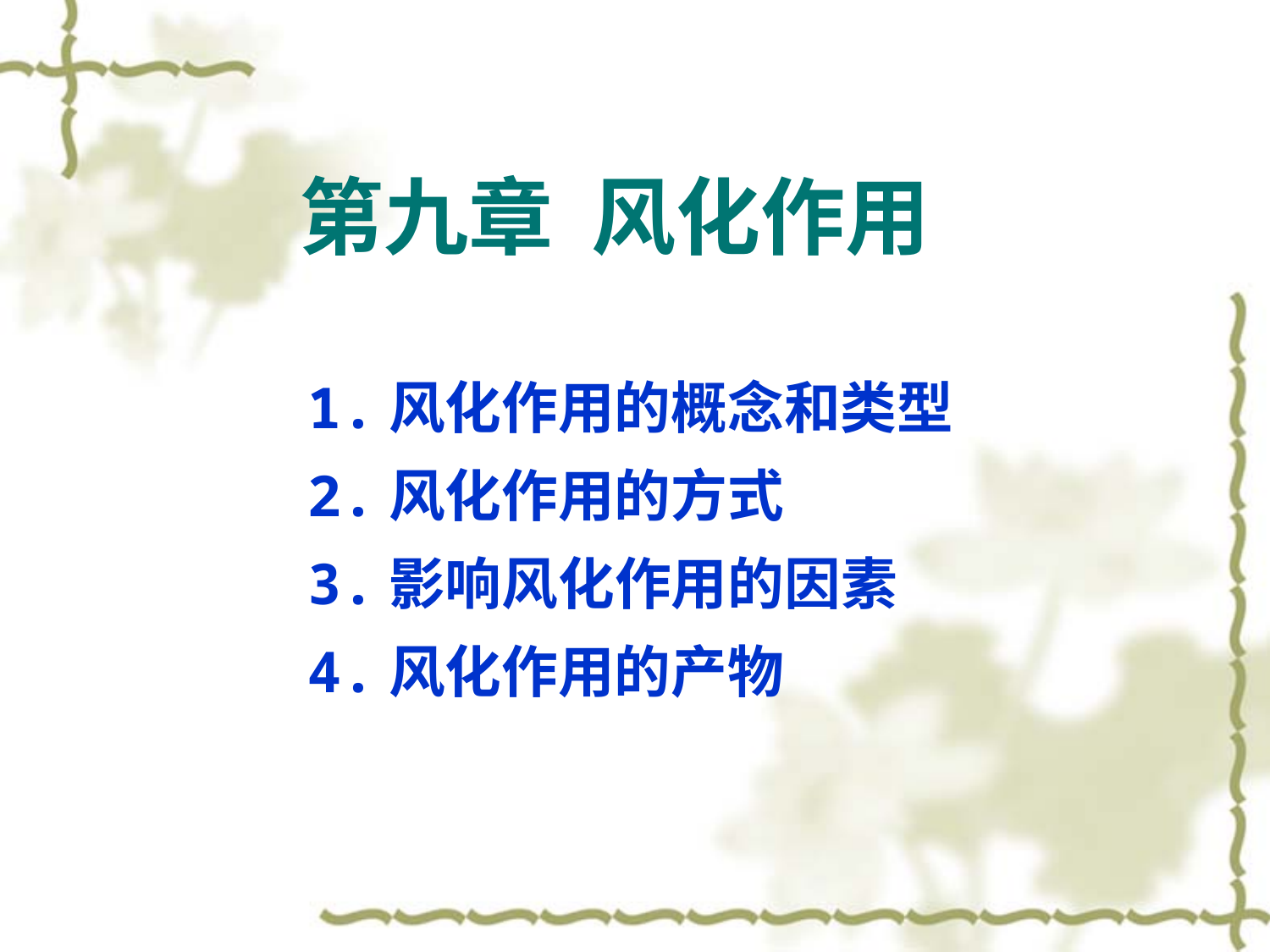

# 第九章  风化作用
1.风化作用的概念和类型
2.风化作用的方式
3.影响风化作用的因素
4.风化作用的产物